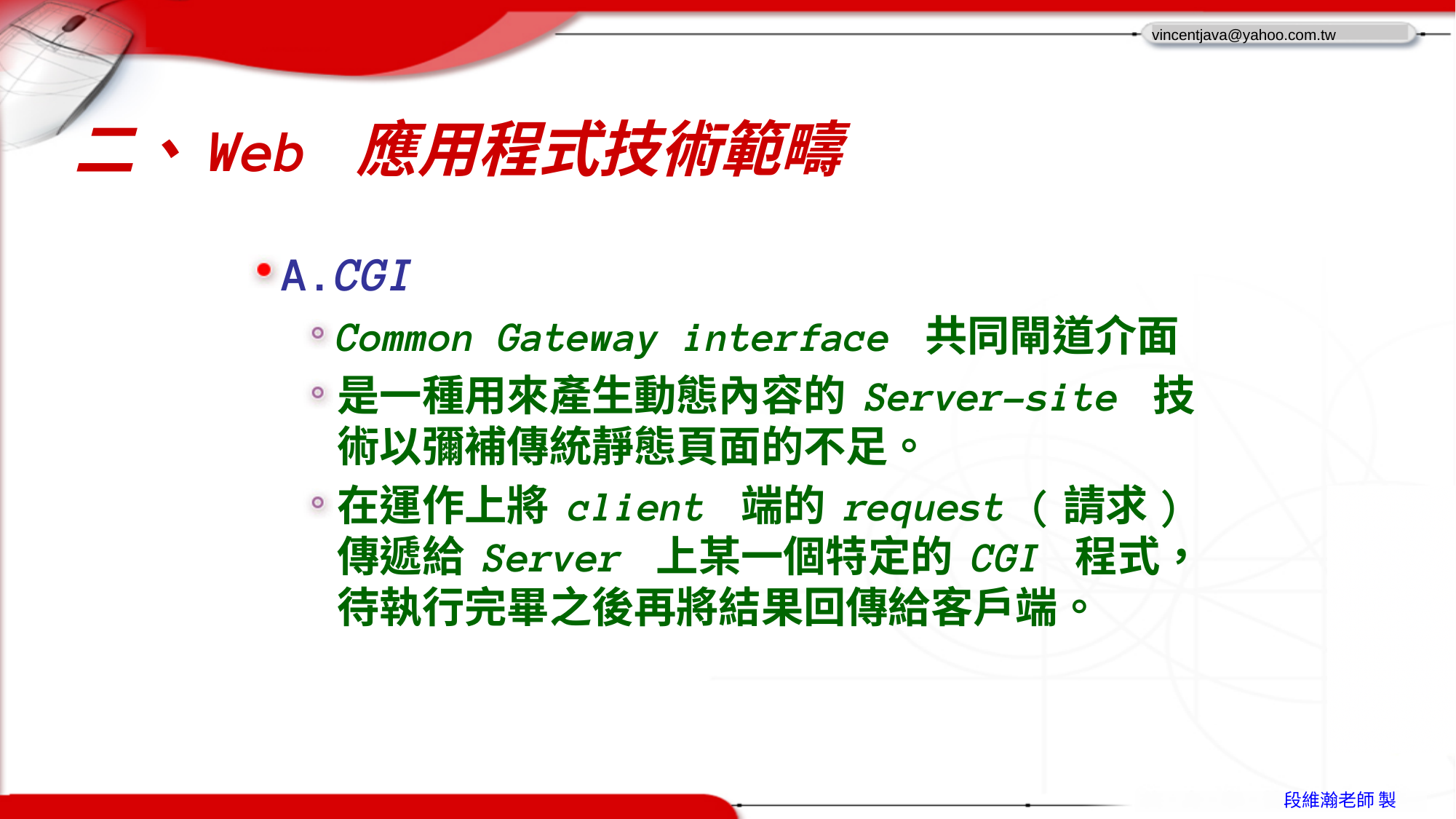

# 二、Web 應用程式技術範疇
A.CGI
Common Gateway interface 共同閘道介面
是一種用來產生動態內容的 Server-site 技術以彌補傳統靜態頁面的不足。
在運作上將 client 端的 request (請求) 傳遞給 Server 上某一個特定的 CGI 程式，待執行完畢之後再將結果回傳給客戶端。